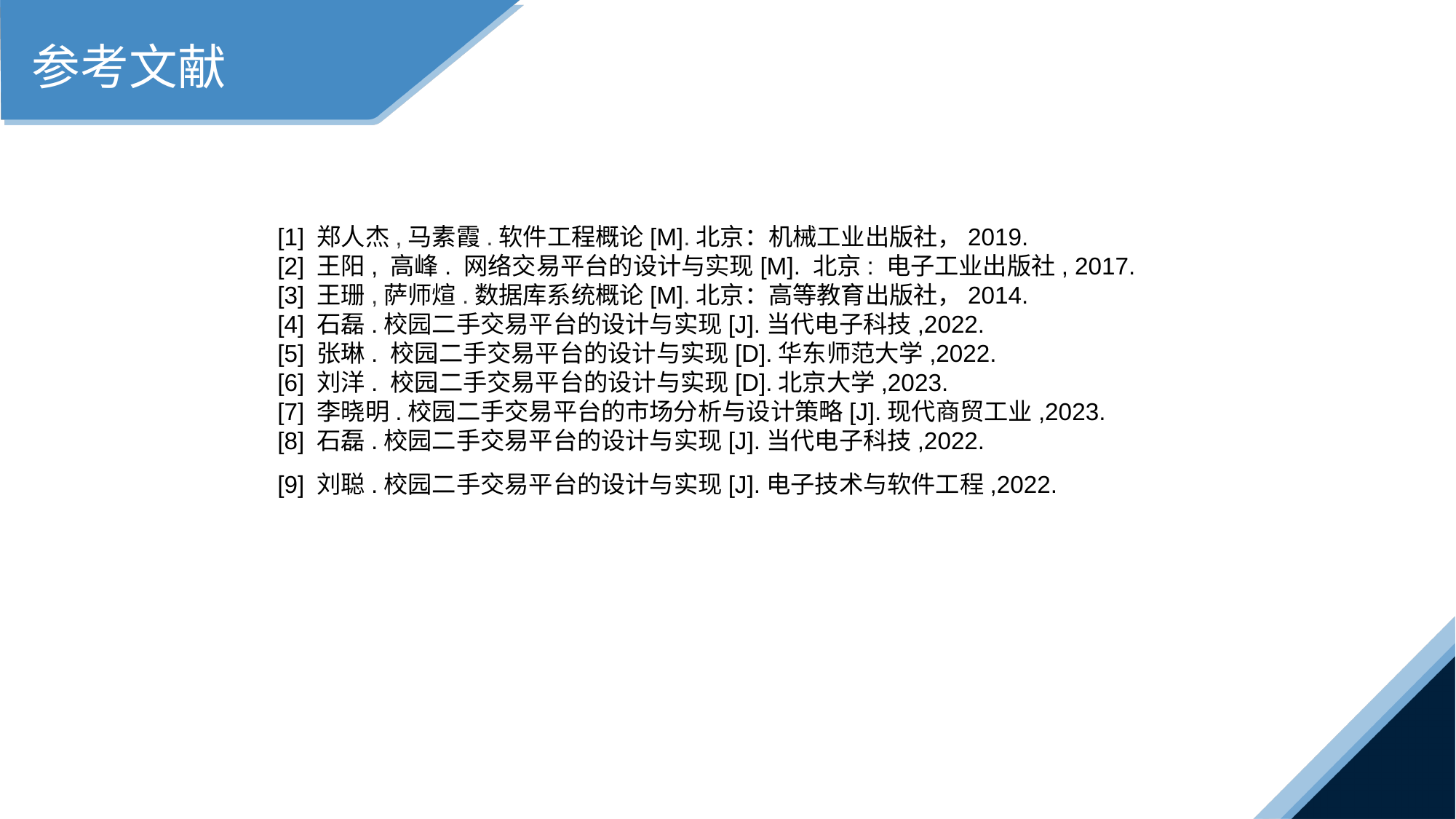

参考文献
[1] 郑人杰,马素霞.软件工程概论[M].北京：机械工业出版社，2019.[2] 王阳, 高峰. 网络交易平台的设计与实现[M]. 北京: 电子工业出版社, 2017.[3] 王珊,萨师煊.数据库系统概论[M].北京：高等教育出版社，2014.[4] 石磊.校园二手交易平台的设计与实现[J].当代电子科技,2022.[5] 张琳. 校园二手交易平台的设计与实现[D].华东师范大学,2022.[6] 刘洋. 校园二手交易平台的设计与实现[D].北京大学,2023.[7] 李晓明.校园二手交易平台的市场分析与设计策略[J].现代商贸工业,2023.[8] 石磊.校园二手交易平台的设计与实现[J].当代电子科技,2022.[9] 刘聪.校园二手交易平台的设计与实现[J].电子技术与软件工程,2022.